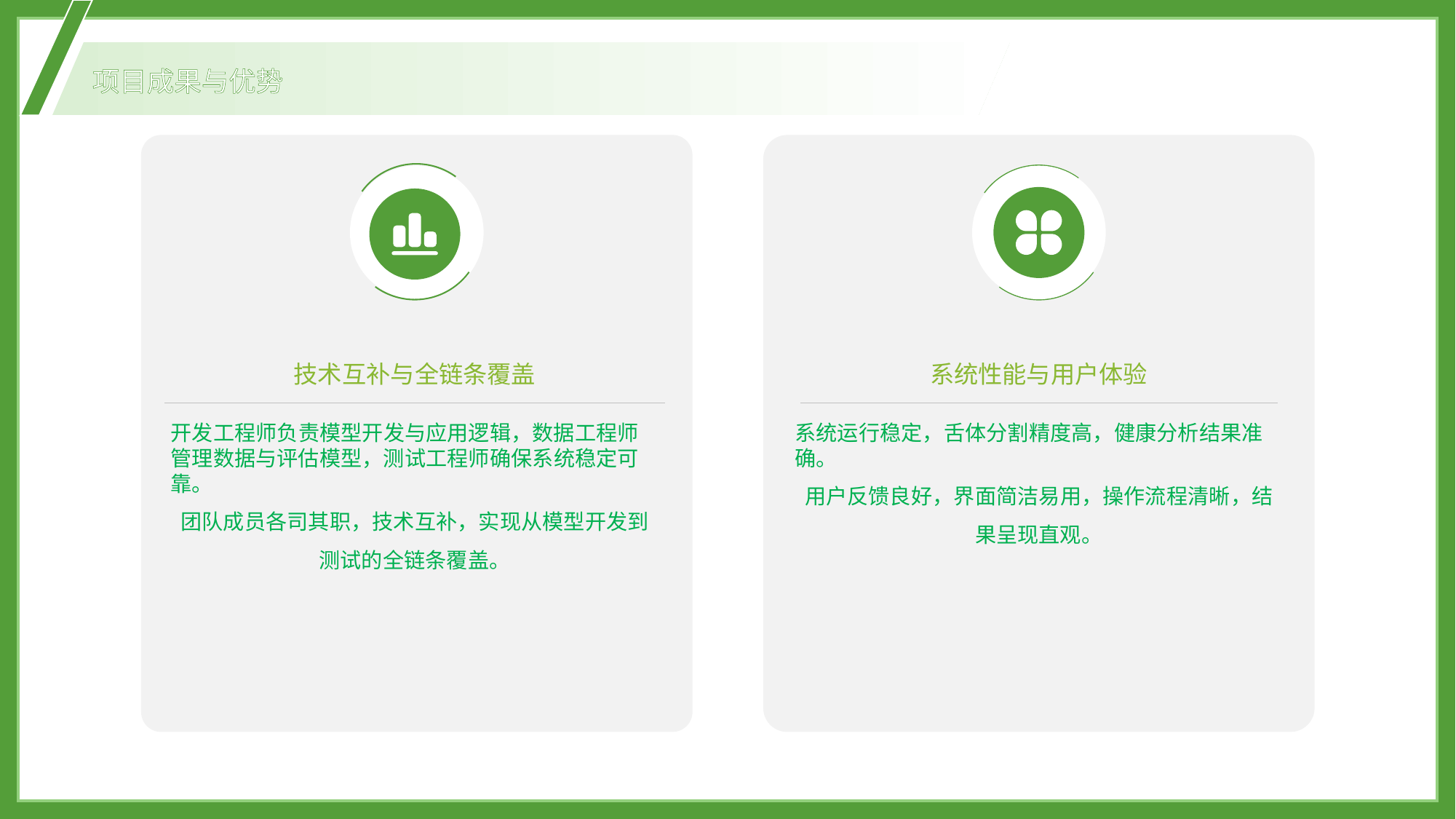

项目成果与优势

技术互补与全链条覆盖
系统性能与用户体验
开发工程师负责模型开发与应用逻辑，数据工程师管理数据与评估模型，测试工程师确保系统稳定可靠。
团队成员各司其职，技术互补，实现从模型开发到测试的全链条覆盖。
系统运行稳定，舌体分割精度高，健康分析结果准确。
用户反馈良好，界面简洁易用，操作流程清晰，结果呈现直观。